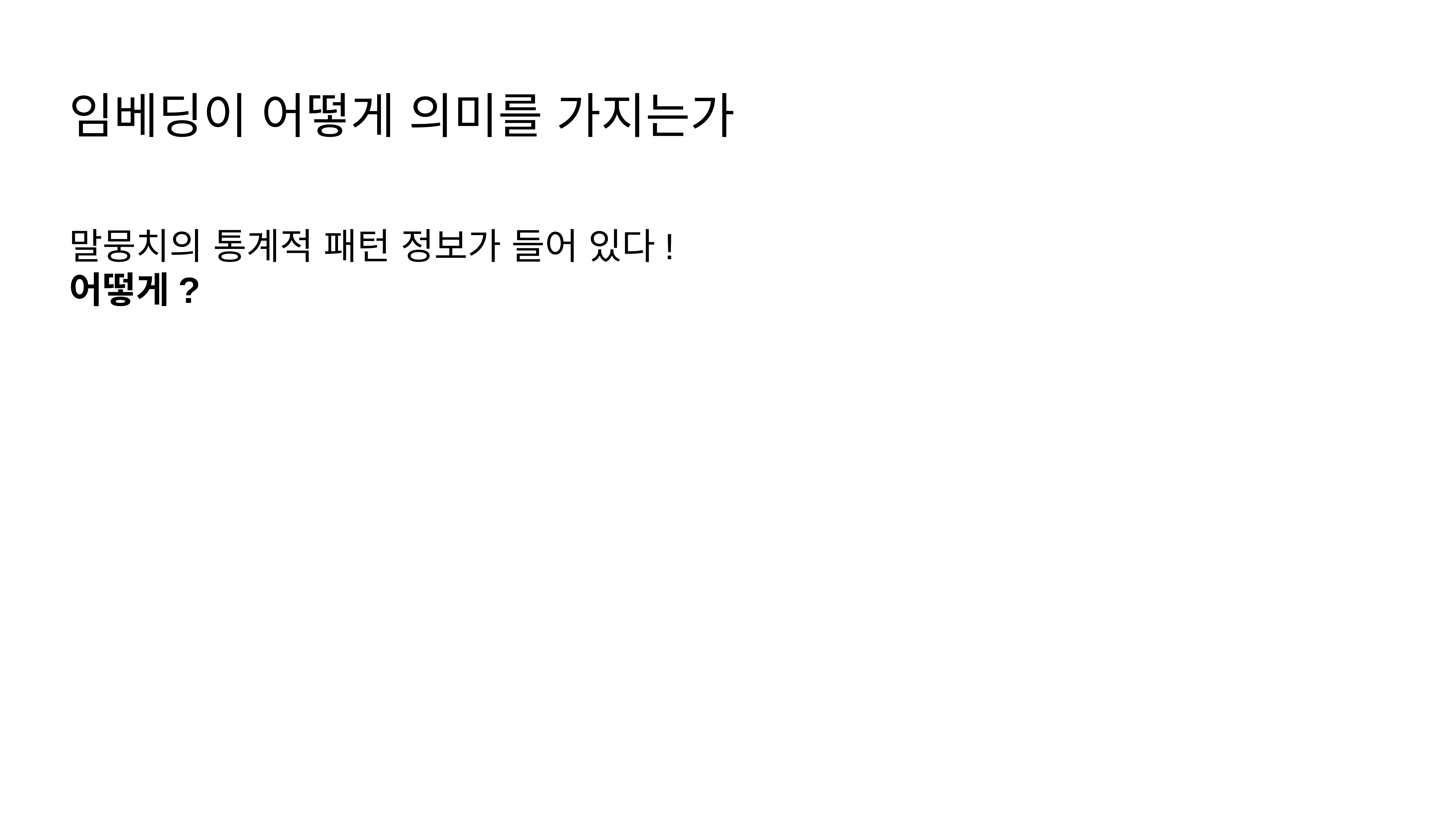

임베딩이 어떻게 의미를 가지는가
말뭉치의 통계적 패턴 정보가 들어 있다!
어떻게?